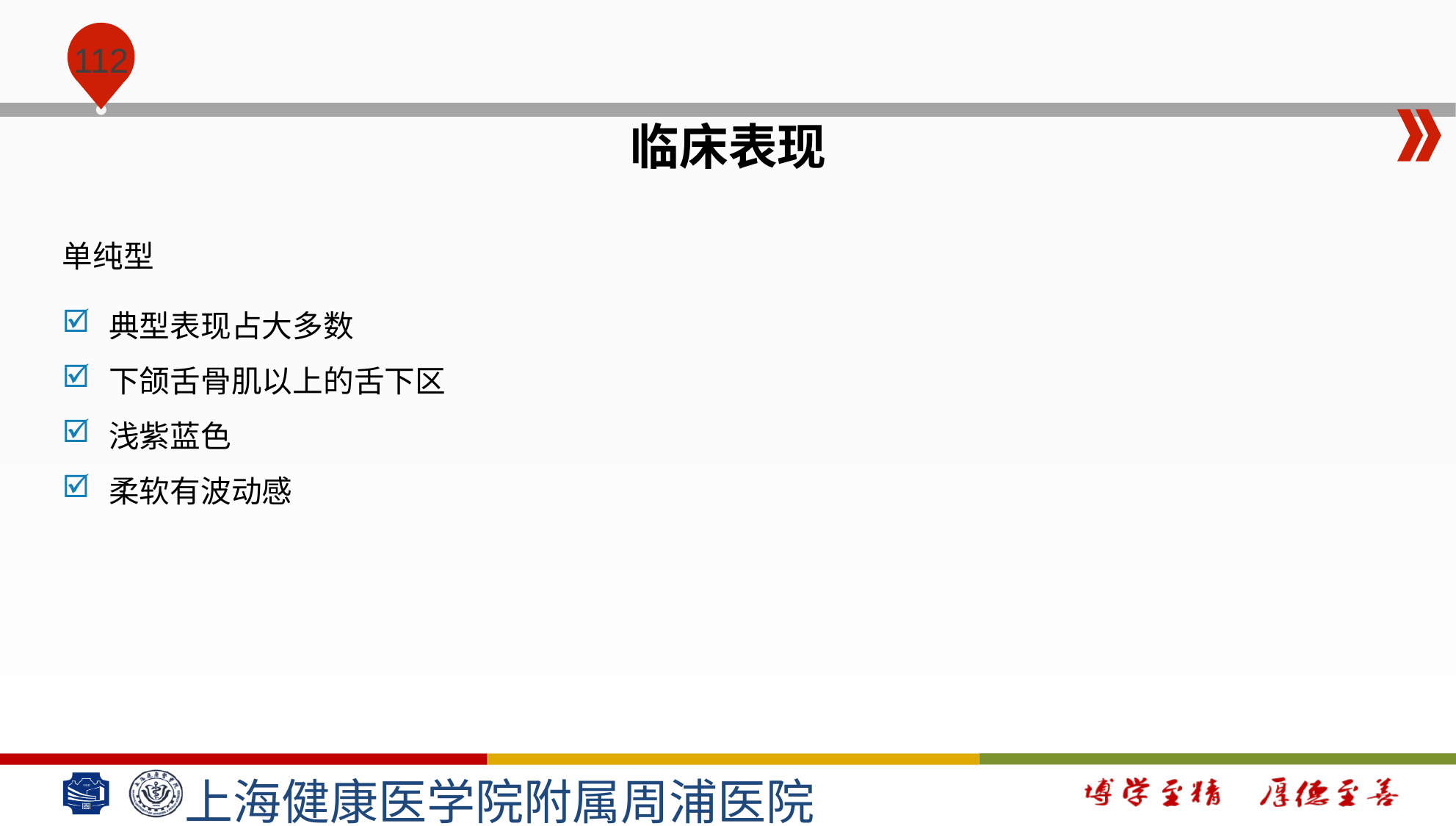

#

临床表现
单纯型
典型表现占大多数
下颌舌骨肌以上的舌下区
浅紫蓝色
柔软有波动感